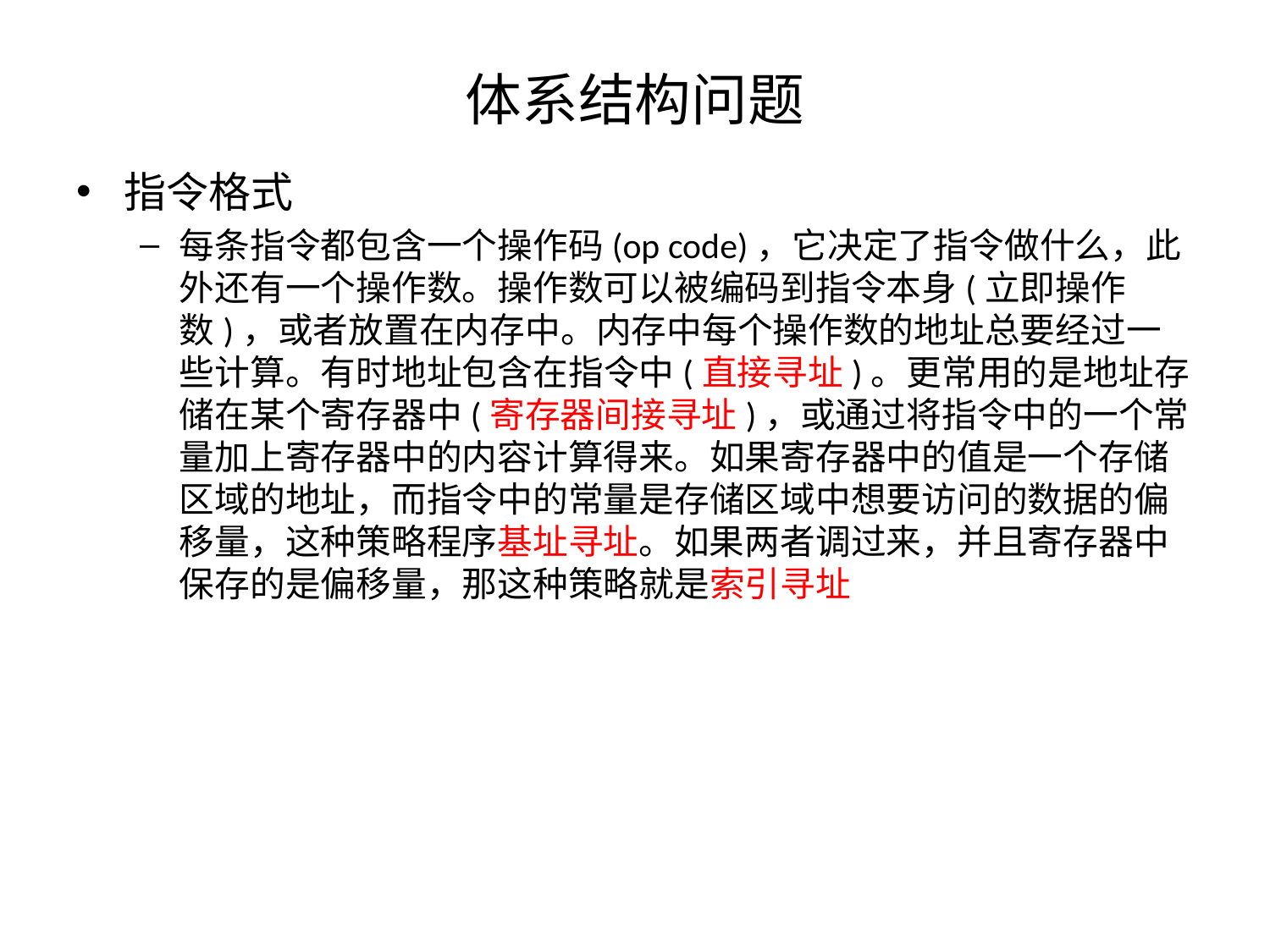

# 体系结构问题
指令格式
每条指令都包含一个操作码(op code)，它决定了指令做什么，此外还有一个操作数。操作数可以被编码到指令本身(立即操作数)，或者放置在内存中。内存中每个操作数的地址总要经过一些计算。有时地址包含在指令中(直接寻址)。更常用的是地址存储在某个寄存器中(寄存器间接寻址)，或通过将指令中的一个常量加上寄存器中的内容计算得来。如果寄存器中的值是一个存储区域的地址，而指令中的常量是存储区域中想要访问的数据的偏移量，这种策略程序基址寻址。如果两者调过来，并且寄存器中保存的是偏移量，那这种策略就是索引寻址